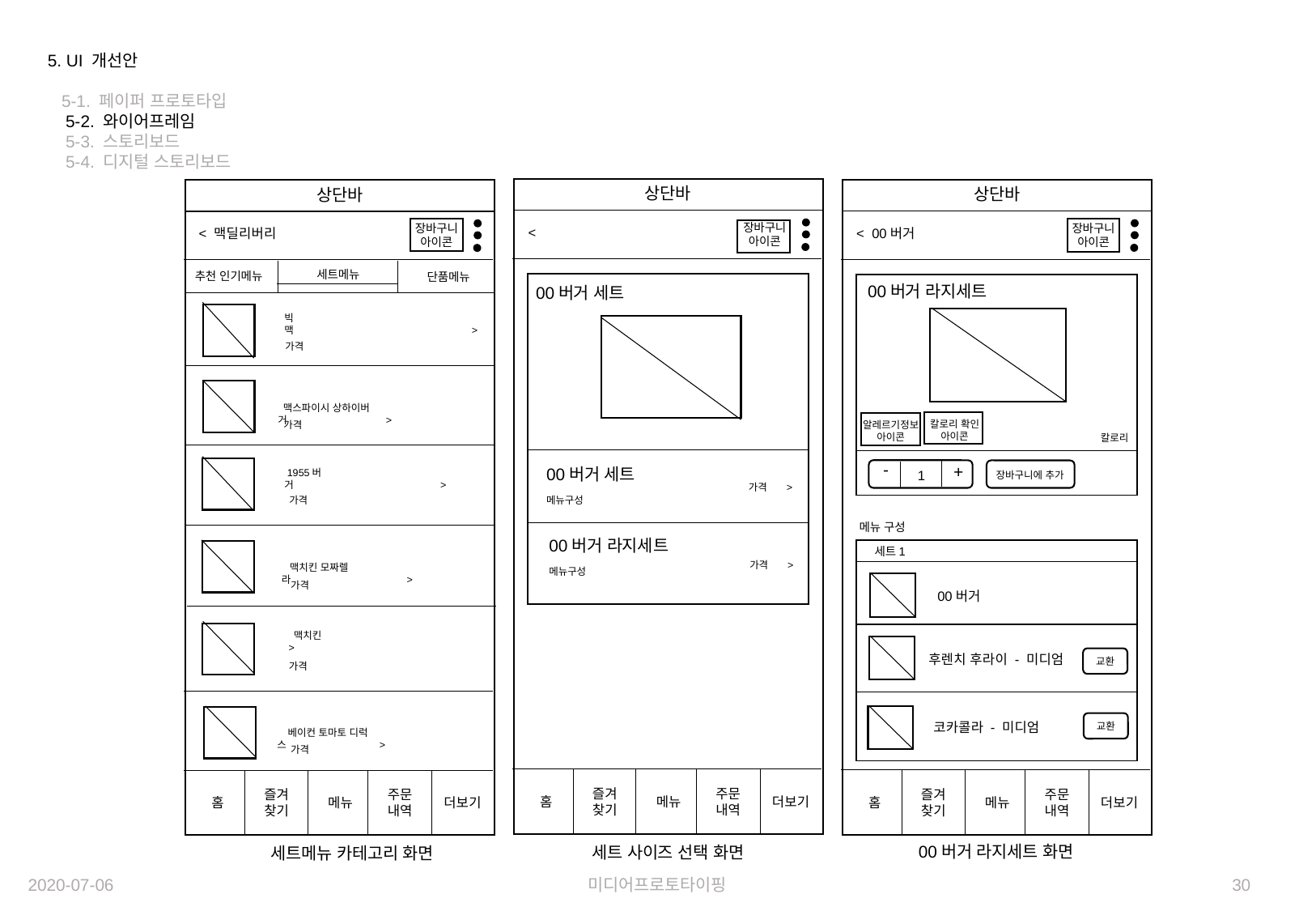

5. UI 개선안
   5-1. 페이퍼 프로토타입
   5-2. 와이어프레임
   5-3. 스토리보드
   5-4. 디지털 스토리보드
상단바
상단바
상단바

장바구니
아이콘
장바구니
아이콘
장바구니
아이콘
<

<  00버거
< 맥딜리버리

세트메뉴
추천 인기메뉴
단품메뉴

00버거 라지세트
00버거 세트

빅맥                                                              >

가격

 맥스파이시 상하이버거                                  >
칼로리 확인
아이콘

가격
알레르기정보
아이콘

칼로리
-
+
00버거 세트
메뉴구성

 1955버거                                                   >

1
장바구니에 추가
가격      >
가격
메뉴 구성
00버거 라지세트
메뉴구성
세트1

가격      >
  맥치킨 모짜렐라                                        >
가격

00버거

 맥치킨                                                      >

후렌치 후라이 - 미디엄

교환
가격

코카콜라 - 미디엄

교환
   베이컨 토마토 디럭스                                >
가격
즐겨
찾기
주문
내역
즐겨
찾기
즐겨
찾기
주문
내역
주문
내역
메뉴
더보기
홈
메뉴
더보기
홈
메뉴
더보기
홈
00버거 라지세트 화면
세트 사이즈 선택 화면
세트메뉴 카테고리 화면